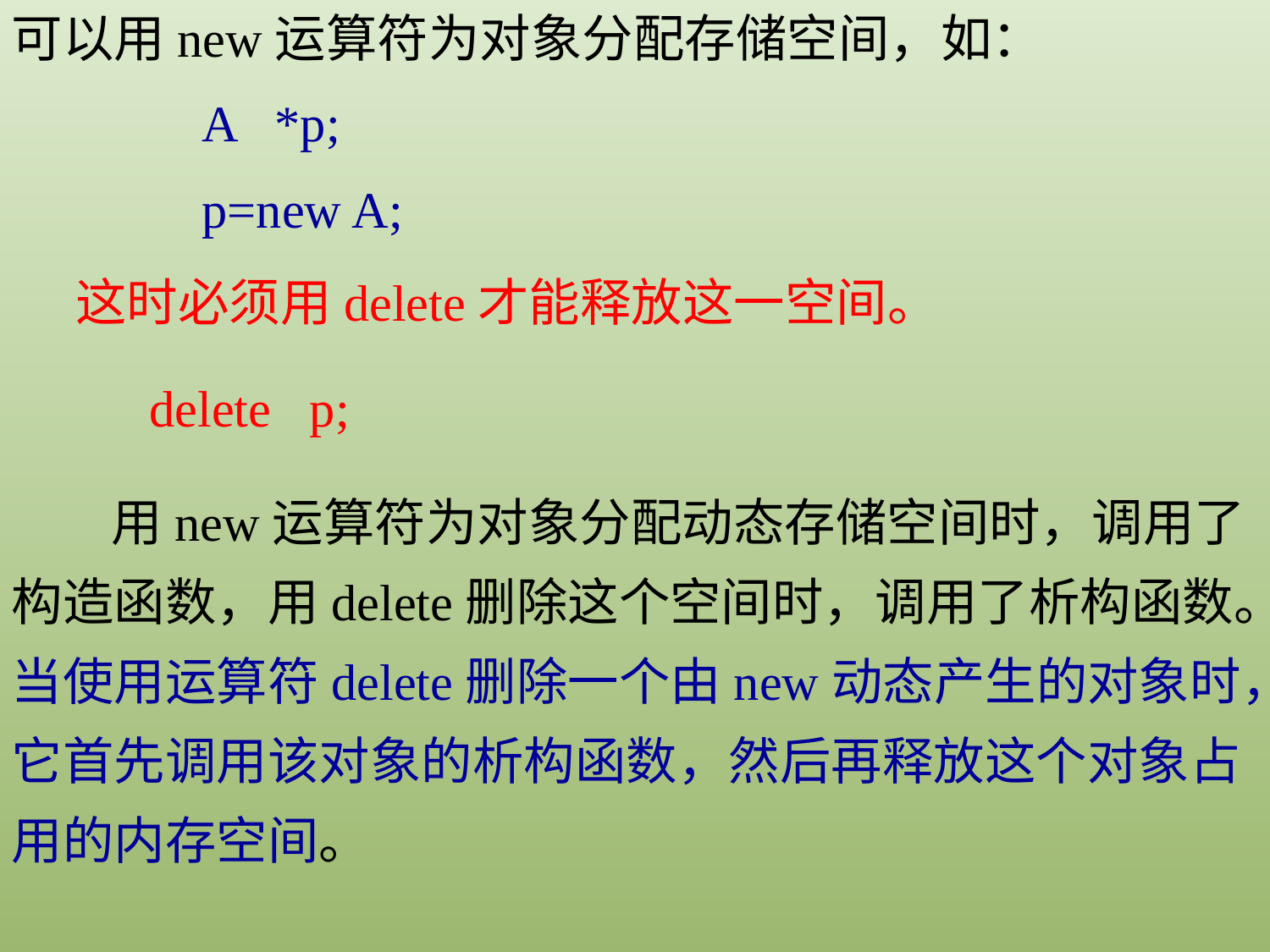

可以用new运算符为对象分配存储空间，如：
A   *p;
p=new A;
这时必须用delete才能释放这一空间。
delete   p;
用new运算符为对象分配动态存储空间时，调用了构造函数，用delete删除这个空间时，调用了析构函数。当使用运算符delete删除一个由new动态产生的对象时，它首先调用该对象的析构函数，然后再释放这个对象占用的内存空间。
679